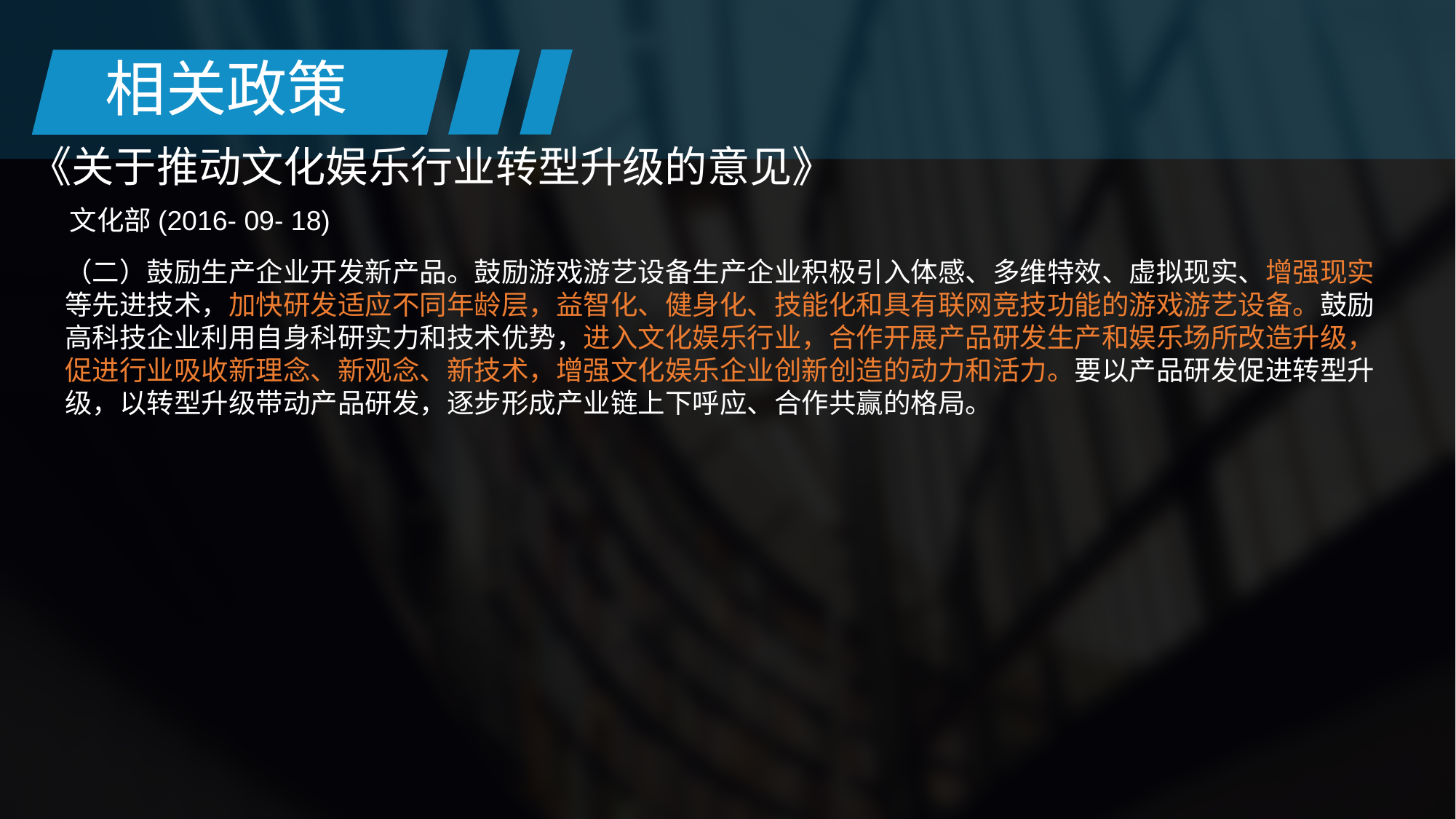

相关政策

《关于推动文化娱乐行业转型升级的意见》
 文化部(2016- 09- 18)
（二）鼓励生产企业开发新产品。鼓励游戏游艺设备生产企业积极引入体感、多维特效、虚拟现实、增强现实等先进技术，加快研发适应不同年龄层，益智化、健身化、技能化和具有联网竞技功能的游戏游艺设备。鼓励高科技企业利用自身科研实力和技术优势，进入文化娱乐行业，合作开展产品研发生产和娱乐场所改造升级，促进行业吸收新理念、新观念、新技术，增强文化娱乐企业创新创造的动力和活力。要以产品研发促进转型升级，以转型升级带动产品研发，逐步形成产业链上下呼应、合作共赢的格局。